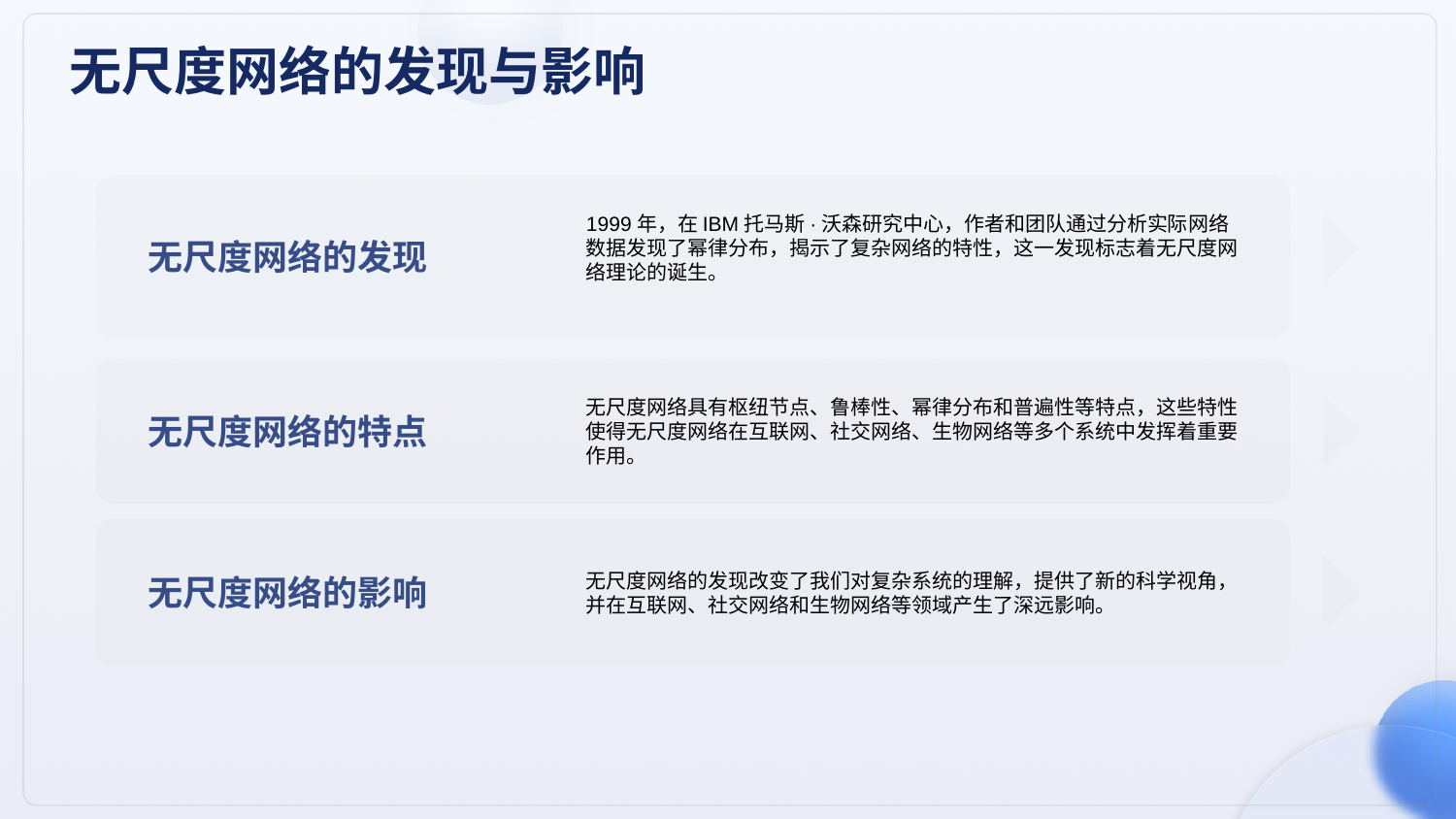

无尺度网络的发现与影响

1999年，在IBM托马斯·沃森研究中心，作者和团队通过分析实际网络数据发现了幂律分布，揭示了复杂网络的特性，这一发现标志着无尺度网络理论的诞生。
无尺度网络的发现

无尺度网络具有枢纽节点、鲁棒性、幂律分布和普遍性等特点，这些特性使得无尺度网络在互联网、社交网络、生物网络等多个系统中发挥着重要作用。
无尺度网络的特点

无尺度网络的发现改变了我们对复杂系统的理解，提供了新的科学视角，并在互联网、社交网络和生物网络等领域产生了深远影响。
无尺度网络的影响